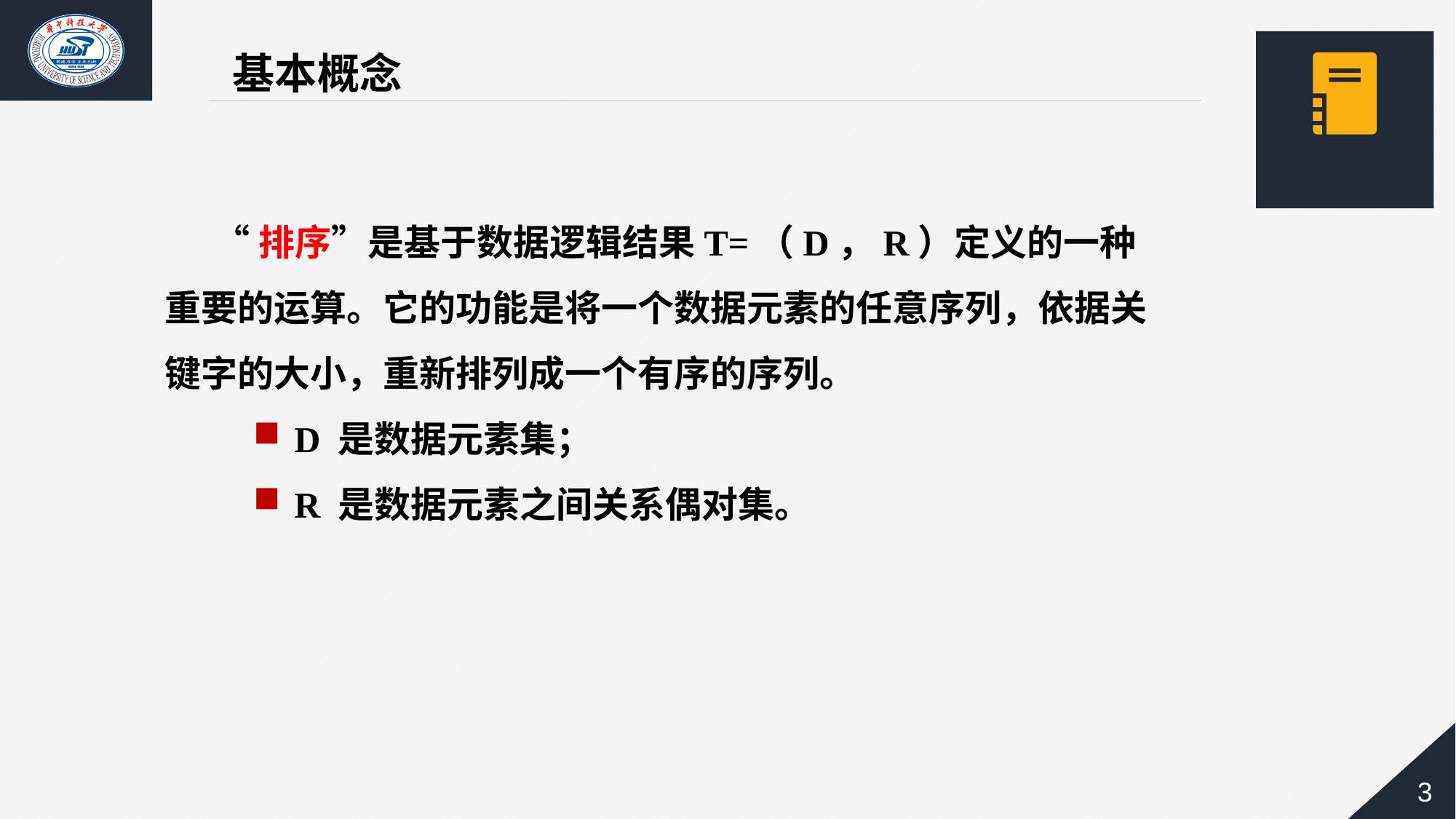

基本概念

      “排序”是基于数据逻辑结果T=（D，R）定义的一种重要的运算。它的功能是将一个数据元素的任意序列，依据关键字的大小，重新排列成一个有序的序列。
D 是数据元素集；
R 是数据元素之间关系偶对集。